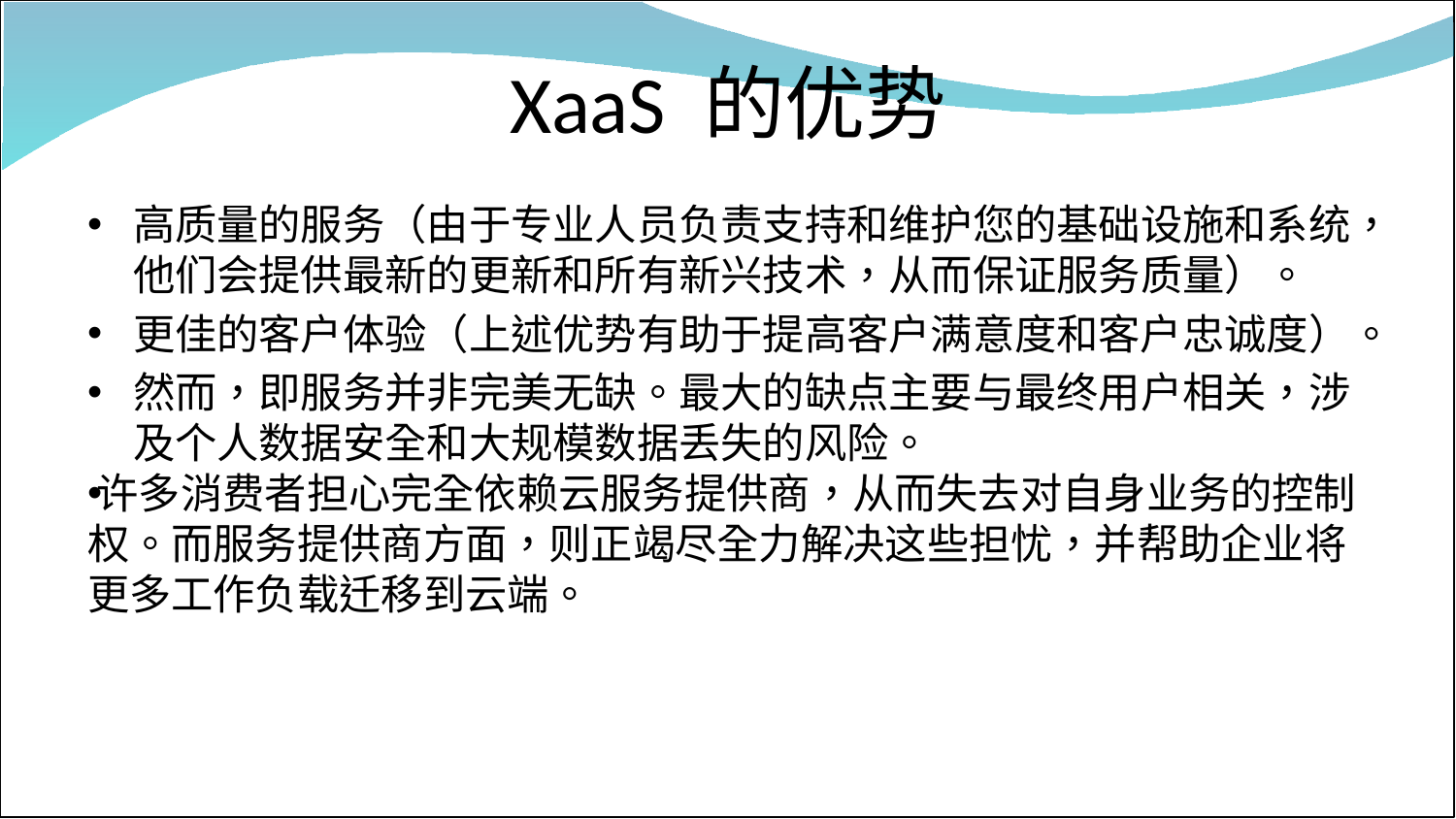

# XaaS 的优势
高质量的服务（由于专业人员负责支持和维护您的基础设施和系统，他们会提供最新的更新和所有新兴技术，从而保证服务质量）。
更佳的客户体验（上述优势有助于提高客户满意度和客户忠诚度）。
然而，即服务并非完美无缺。最大的缺点主要与最终用户相关，涉及个人数据安全和大规模数据丢失的风险。
许多消费者担心完全依赖云服务提供商，从而失去对自身业务的控制权。而服务提供商方面，则正竭尽全力解决这些担忧，并帮助企业将更多工作负载迁移到云端。